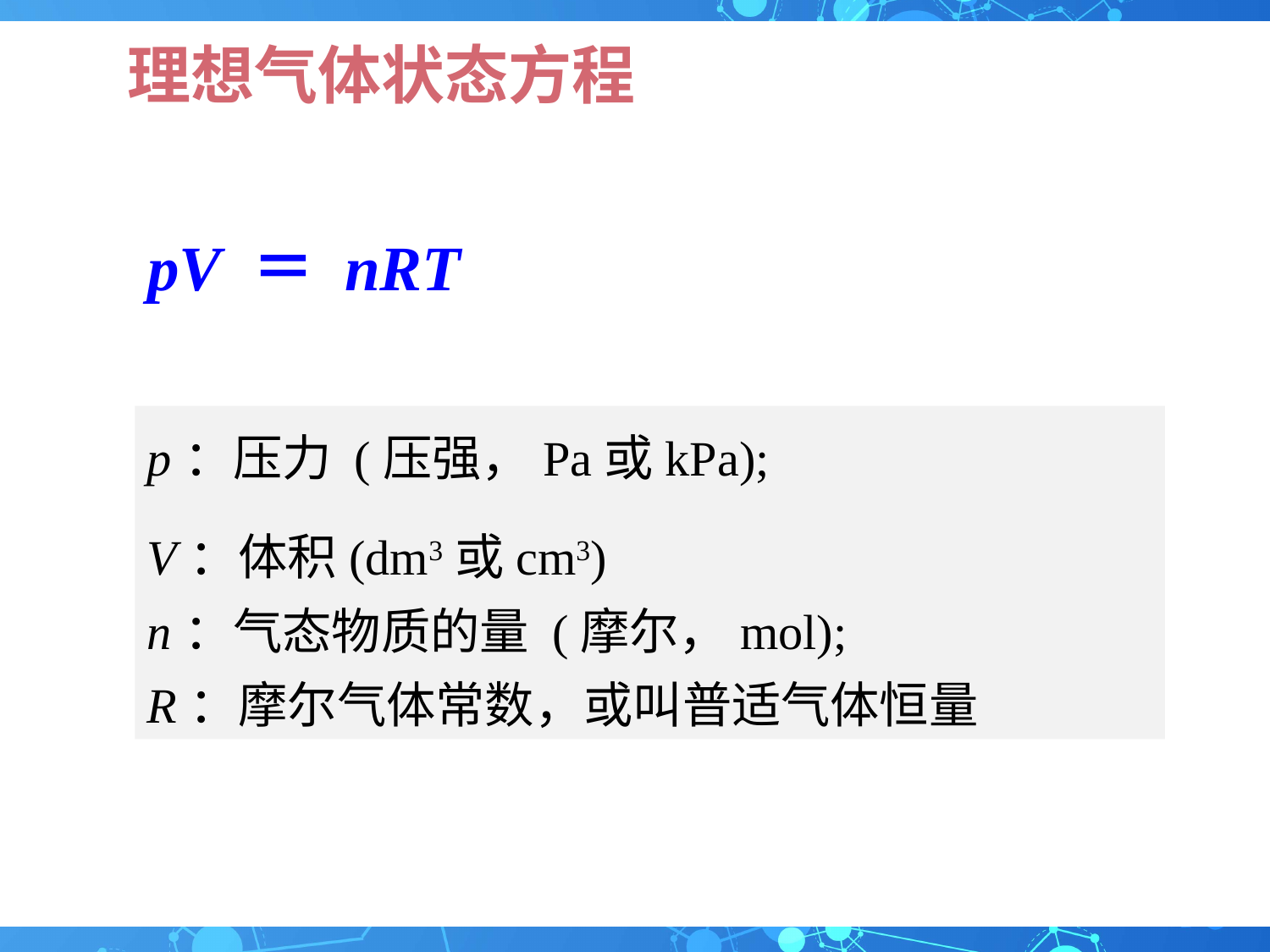

# 理想气体状态方程
pV ＝ nRT
p：压力 (压强，Pa或kPa);
V：体积(dm3或cm3)
n：气态物质的量 (摩尔，mol);
R：摩尔气体常数，或叫普适气体恒量